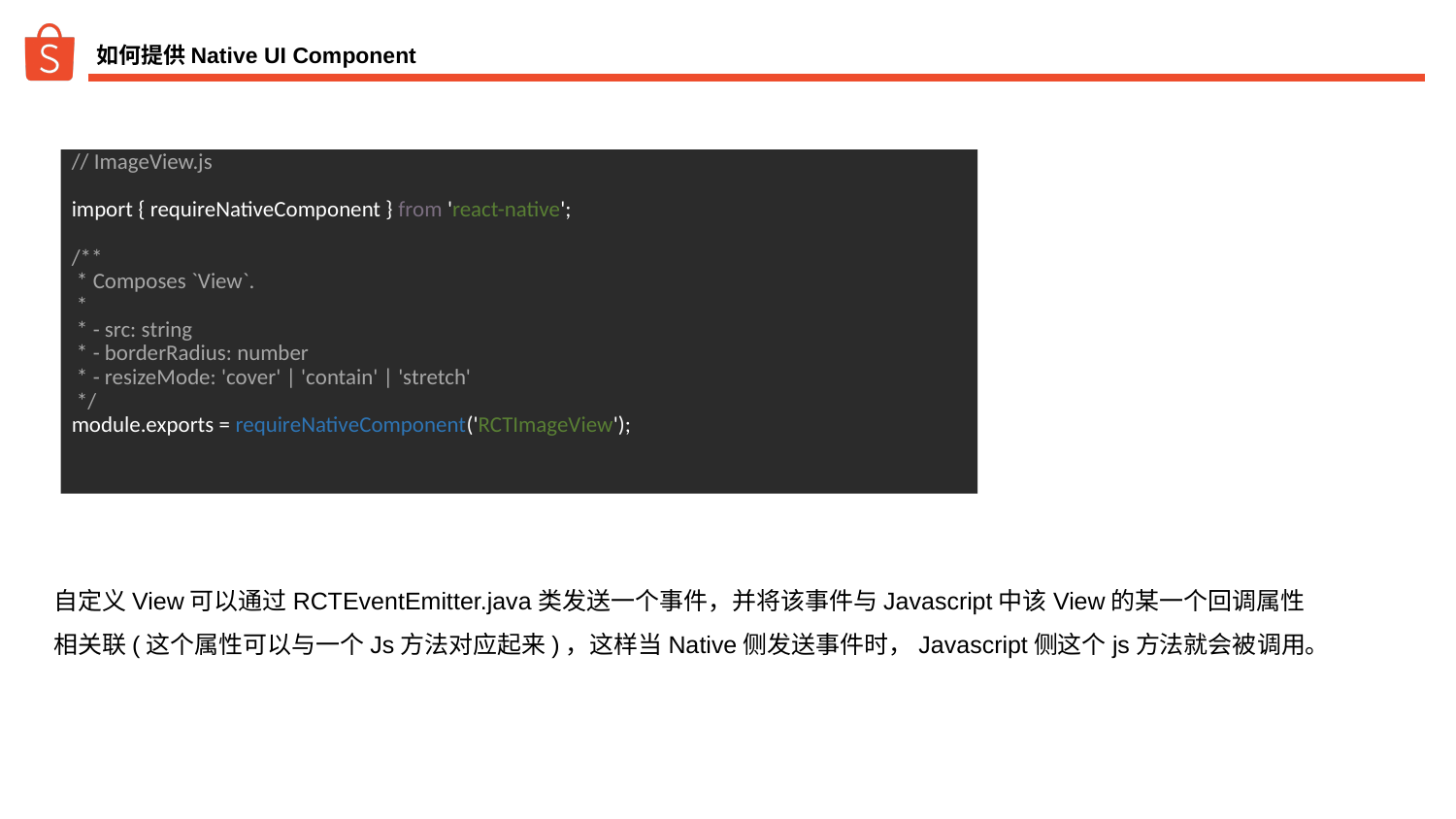

# 如何提供Native UI Component
// ImageView.js
import { requireNativeComponent } from 'react-native';
/**
 * Composes `View`.
 *
 * - src: string
 * - borderRadius: number
 * - resizeMode: 'cover' | 'contain' | 'stretch'
 */
module.exports = requireNativeComponent('RCTImageView');
自定义View可以通过RCTEventEmitter.java类发送一个事件，并将该事件与Javascript中该View的某一个回调属性
相关联(这个属性可以与一个Js方法对应起来)，这样当Native侧发送事件时，Javascript侧这个js方法就会被调用。